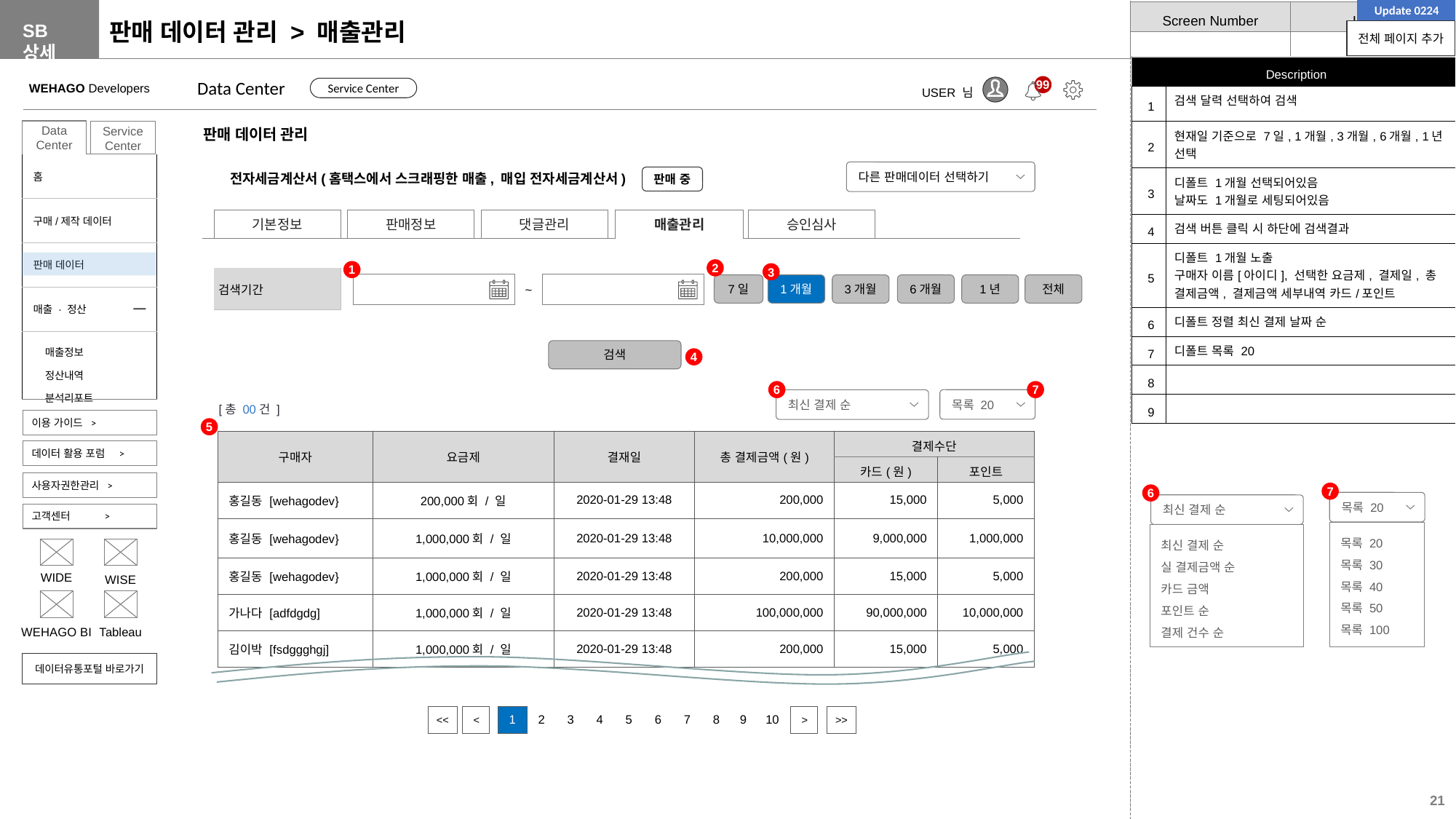

Update 0224
# 판매 데이터 관리 > 매출관리
전체 페이지 추가
| Description |  |
| --- | --- |
| 1 | 검색 달력 선택하여 검색 |
| 2 | 현재일 기준으로 7일, 1개월, 3개월, 6개월, 1년 선택 |
| 3 | 디폴트 1개월 선택되어있음 날짜도 1개월로 세팅되어있음 |
| 4 | 검색 버튼 클릭 시 하단에 검색결과 |
| 5 | 디폴트 1개월 노출 구매자 이름[아이디], 선택한 요금제, 결제일, 총 결제금액, 결제금액 세부내역 카드/포인트 |
| 6 | 디폴트 정렬 최신 결제 날짜 순 |
| 7 | 디폴트 목록 20 |
| 8 |  |
| 9 |  |
Data Center
WEHAGO Developers
99

Service Center
USER 님

판매 데이터 관리
Data Center
Service Center
| 홈 |
| --- |
| 구매/제작 데이터 |
| 판매 데이터 |
| 매출 · 정산 |
| 매출정보 정산내역 분석리포트 |
다른 판매데이터 선택하기

전자세금계산서(홈택스에서 스크래핑한 매출, 매입 전자세금계산서)
판매 중
기본정보
댓글관리
판매정보
매출관리
승인심사

2
1
3
| 검색기간 |  |
| --- | --- |

7일
1개월
3개월
6개월
1년
전체
~

검색
4
6
7
목록 20

최신 결제 순

[총 00건 ]
이용 가이드  >
5
| 구매자 | 요금제 | 결재일 | 총 결제금액(원) | 결제수단 |  |
| --- | --- | --- | --- | --- | --- |
|  |  |  |  | 카드(원) | 포인트 |
| 홍길동 [wehagodev} | 200,000회 / 일 | 2020-01-29 13:48 | 200,000 | 15,000 | 5,000 |
| 홍길동 [wehagodev} | 1,000,000회 / 일 | 2020-01-29 13:48 | 10,000,000 | 9,000,000 | 1,000,000 |
| 홍길동 [wehagodev} | 1,000,000회 / 일 | 2020-01-29 13:48 | 200,000 | 15,000 | 5,000 |
| 가나다 [adfdgdg] | 1,000,000회 / 일 | 2020-01-29 13:48 | 100,000,000 | 90,000,000 | 10,000,000 |
| 김이박 [fsdggghgj] | 1,000,000회 / 일 | 2020-01-29 13:48 | 200,000 | 15,000 | 5,000 |
데이터 활용 포럼    >
사용자권한관리  >
7
6
목록 20

최신 결제 순

고객센터           >
목록 20
목록 30
목록 40
목록 50
목록 100
최신 결제 순
실 결제금액 순
카드 금액
포인트 순
결제 건수 순

WIDE
WISE

WEHAGO BI
Tableau

데이터유통포털 바로가기
| 1 | 2 | 3 | 4 | 5 | 6 | 7 | 8 | 9 | 10 |
| --- | --- | --- | --- | --- | --- | --- | --- | --- | --- |
| << |
| --- |
| < |
| --- |
| > |
| --- |
| >> |
| --- |